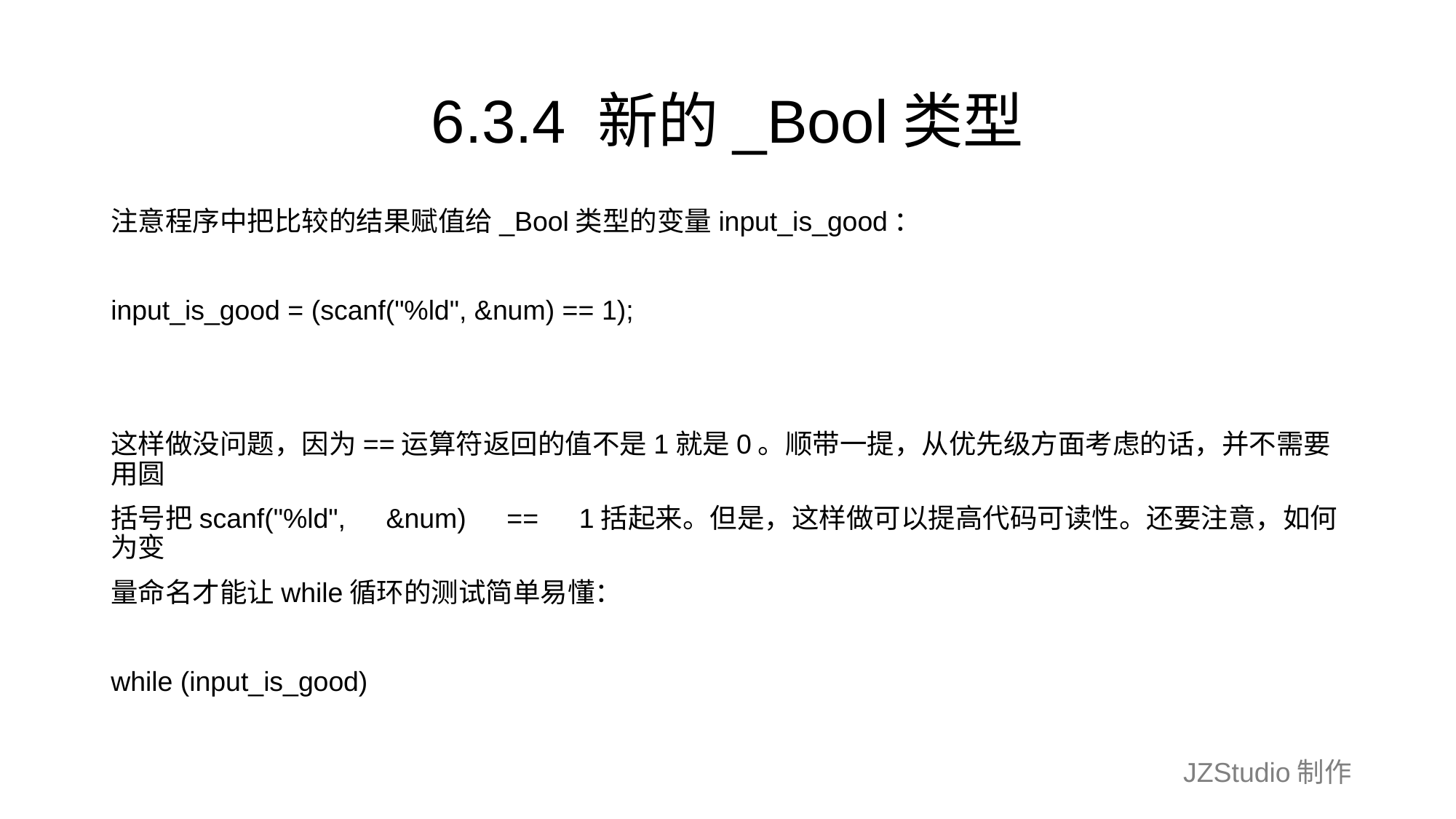

# 6.3.4 新的_Bool类型
注意程序中把比较的结果赋值给_Bool类型的变量input_is_good：

input_is_good = (scanf("%ld", &num) == 1);

这样做没问题，因为==运算符返回的值不是1就是0。顺带一提，从优先级方面考虑的话，并不需要用圆
括号把scanf("%ld",　&num)　==　1括起来。但是，这样做可以提高代码可读性。还要注意，如何为变
量命名才能让while循环的测试简单易懂：

while (input_is_good)